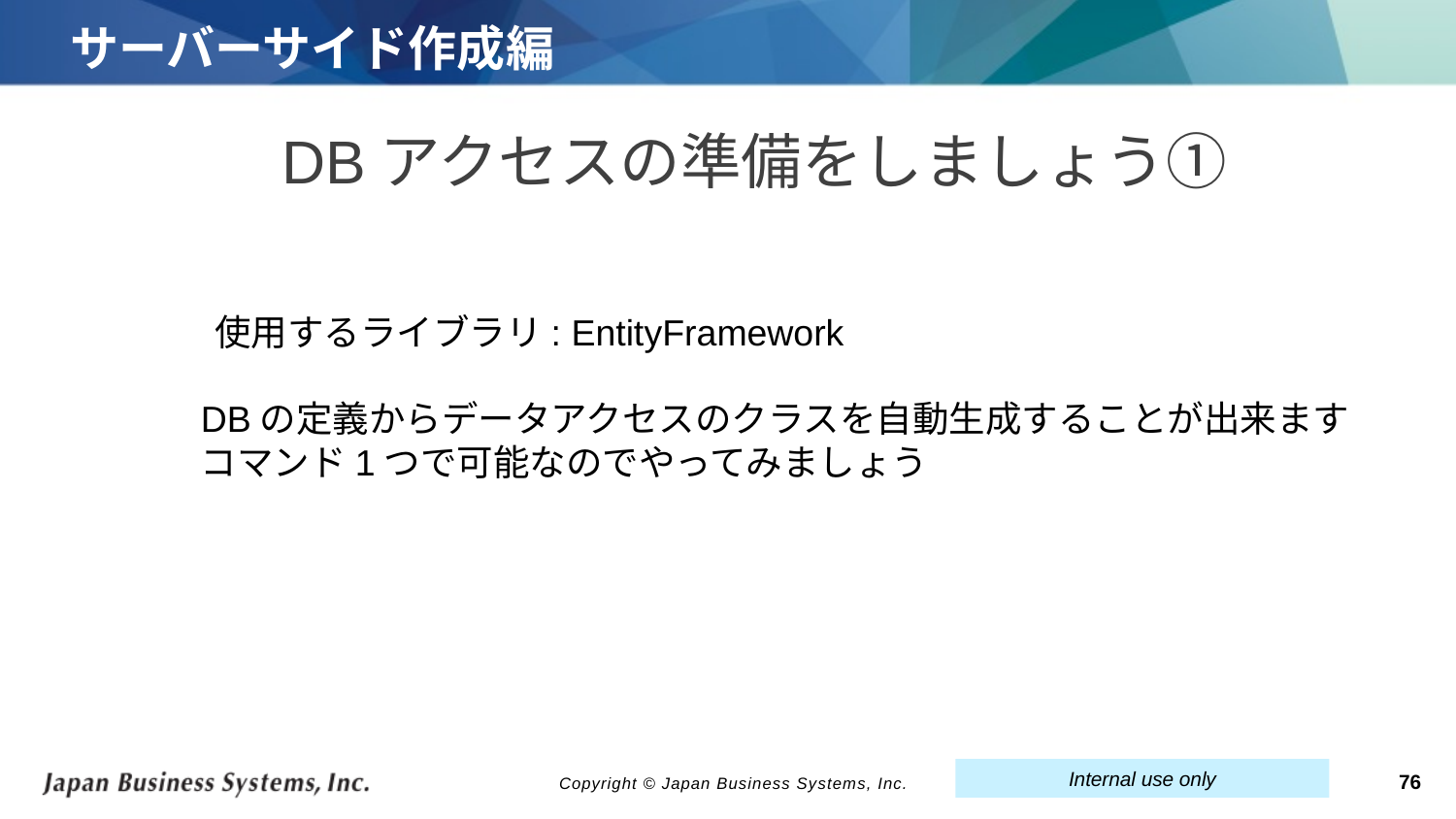

# サーバーサイド作成編
DBアクセスの準備をしましょう①
使用するライブラリ: EntityFramework
DBの定義からデータアクセスのクラスを自動生成することが出来ます
コマンド1つで可能なのでやってみましょう